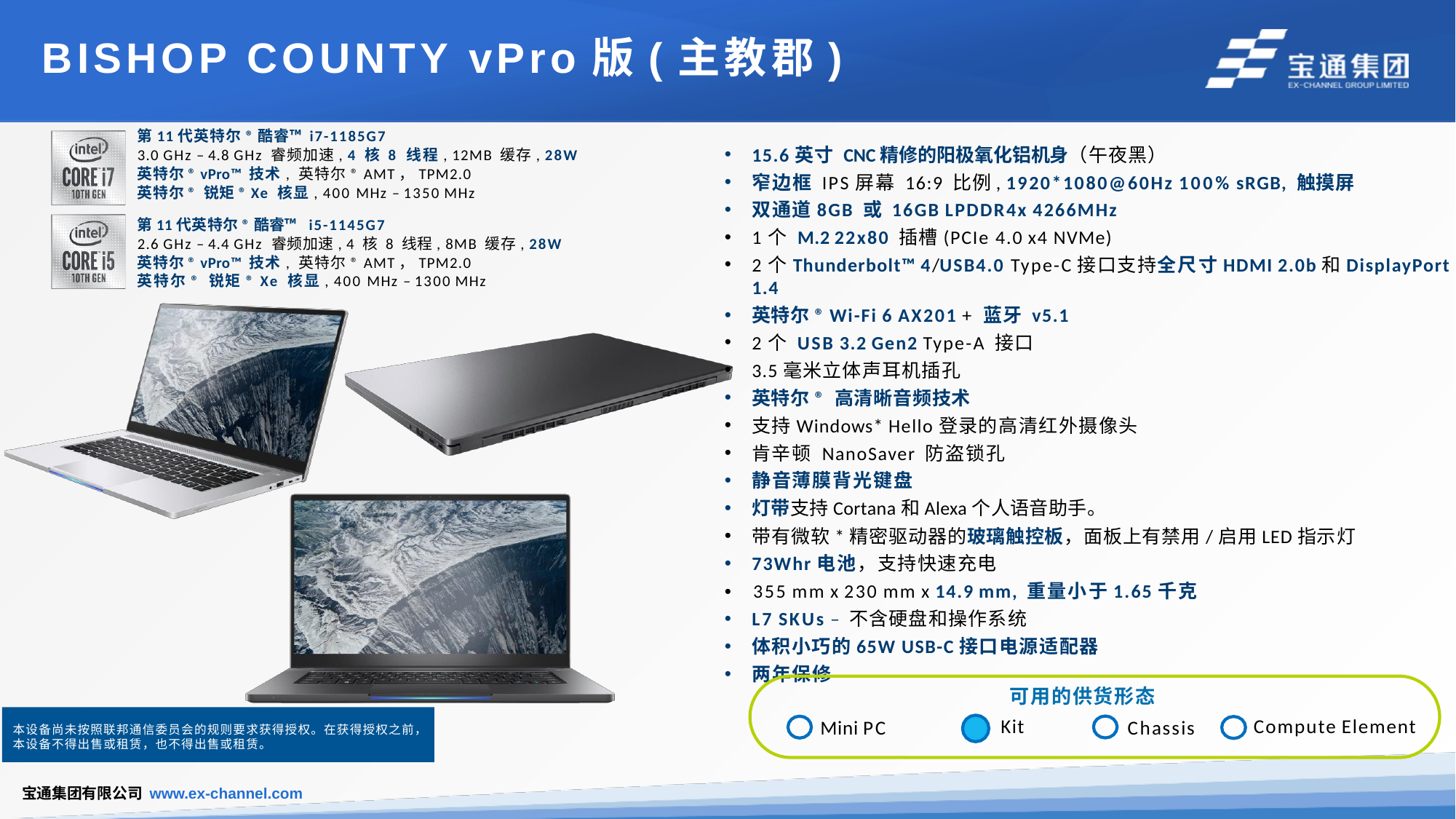

# BISHOP COUNTY vPro版(主教郡)
第11代英特尔®酷睿™ i7-1185G7
3.0 GHz – 4.8 GHz 睿频加速, 4 核 8 线程, 12MB 缓存, 28W
英特尔® vPro™ 技术, 英特尔® AMT，TPM2.0
英特尔® 锐矩® Xe 核显, 400 MHz – 1350 MHz

第11代英特尔®酷睿™  i5-1145G7
2.6 GHz – 4.4 GHz 睿频加速, 4 核 8 线程, 8MB 缓存, 28W
英特尔® vPro™ 技术, 英特尔® AMT，TPM2.0
英特尔® 锐矩® Xe 核显, 400 MHz – 1300 MHz

15.6英寸 CNC精修的阳极氧化铝机身（午夜黑）
窄边框 IPS屏幕 16:9 比例, 1920*1080@60Hz 100% sRGB, 触摸屏
双通道8GB 或 16GB LPDDR4x 4266MHz
1个 M.2 22x80 插槽(PCIe 4.0 x4 NVMe)
2个Thunderbolt™ 4/USB4.0 Type-C接口支持全尺寸HDMI 2.0b和DisplayPort 1.4
英特尔® Wi-Fi 6 AX201 + 蓝牙 v5.1
2个 USB 3.2 Gen2 Type-A 接口
3.5毫米立体声耳机插孔
英特尔® 高清晰音频技术
支持Windows* Hello登录的高清红外摄像头
肯辛顿 NanoSaver 防盗锁孔
静音薄膜背光键盘
灯带支持Cortana和Alexa个人语音助手。
带有微软*精密驱动器的玻璃触控板，面板上有禁用/启用LED指示灯
73Whr电池，支持快速充电
•	355 mm x 230 mm x 14.9 mm, 重量小于1.65千克
L7 SKUs – 不含硬盘和操作系统
体积小巧的65W USB-C接口电源适配器
两年保修

可用的供货形态

Kit
Compute Element
Chassis

Mini PC

本设备尚未按照联邦通信委员会的规则要求获得授权。在获得授权之前，本设备不得出售或租赁，也不得出售或租赁。